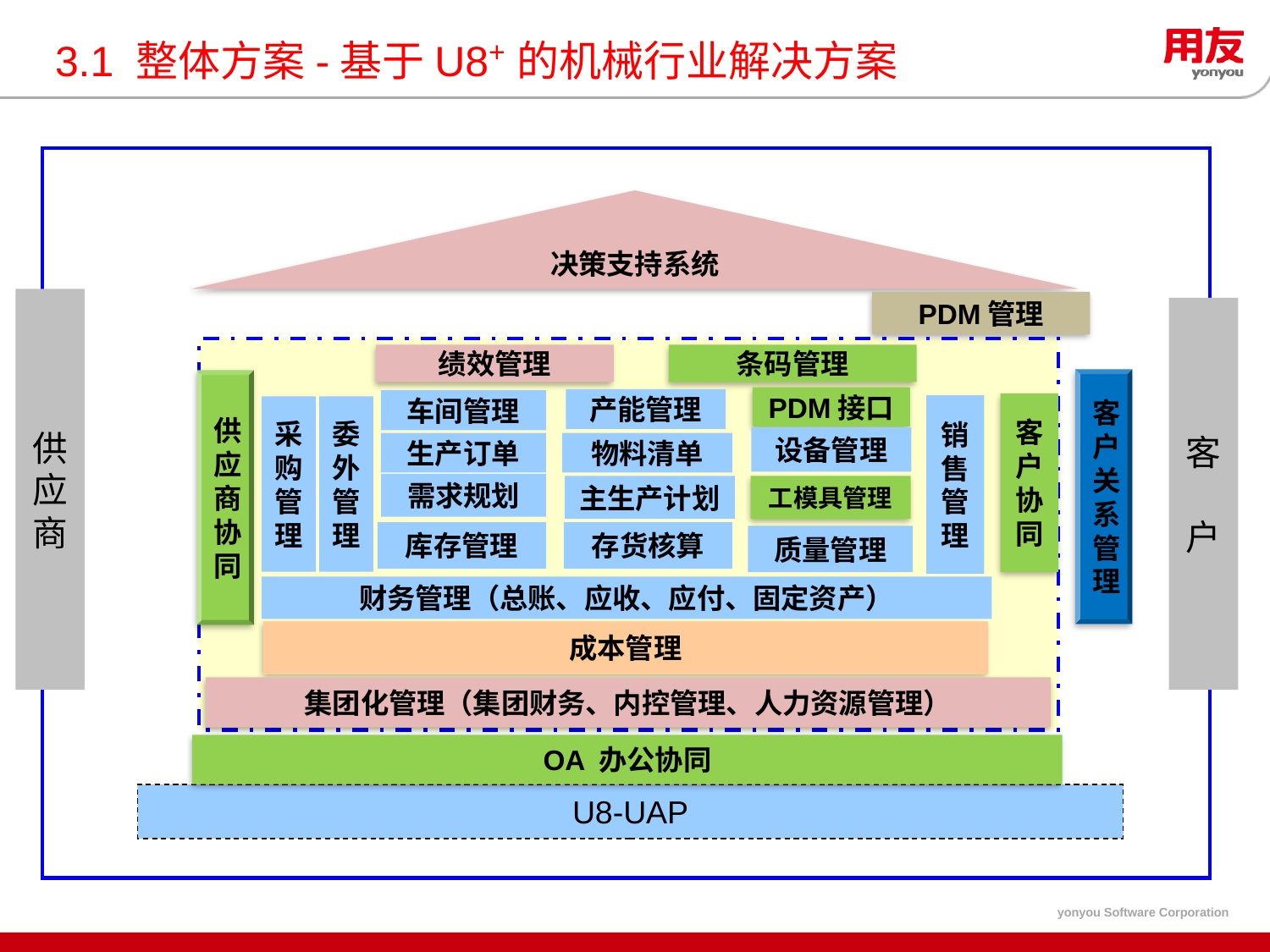

# 3.1 整体方案-基于U8+的机械行业解决方案

决策支持系统
供应商
PDM管理
客

户

绩效管理
条码管理
客户关系管理
供应商协同
PDM接口
产能管理
车间管理
客户协同
销
售
管
理
采
购
管
理
委外
管
理
设备管理
生产订单
物料清单
需求规划
主生产计划
工模具管理
库存管理
存货核算
质量管理
财务管理（总账、应收、应付、固定资产）
成本管理
集团化管理（集团财务、内控管理、人力资源管理）
OA 办公协同
U8-UAP